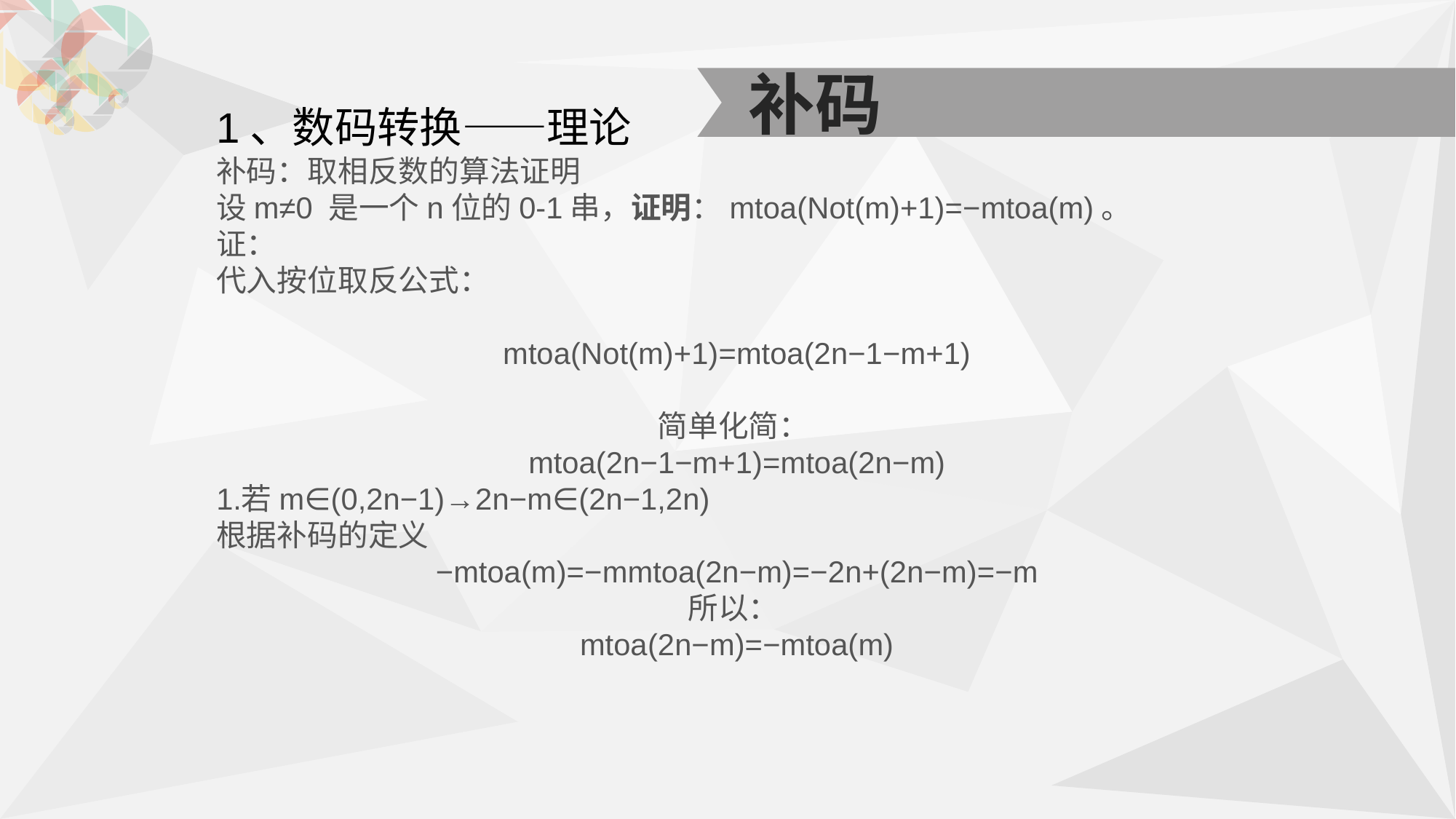

补码

1、数码转换——理论
补码：取相反数的算法证明
设m≠0 是一个n位的0-1串，证明：mtoa(Not(m)+1)=−mtoa(m)。 
证： 
代入按位取反公式：
mtoa(Not(m)+1)=mtoa(2n−1−m+1)
简单化简： 
mtoa(2n−1−m+1)=mtoa(2n−m)
若m∈(0,2n−1)→2n−m∈(2n−1,2n) 
根据补码的定义
−mtoa(m)=−mmtoa(2n−m)=−2n+(2n−m)=−m
所以： 
mtoa(2n−m)=−mtoa(m)